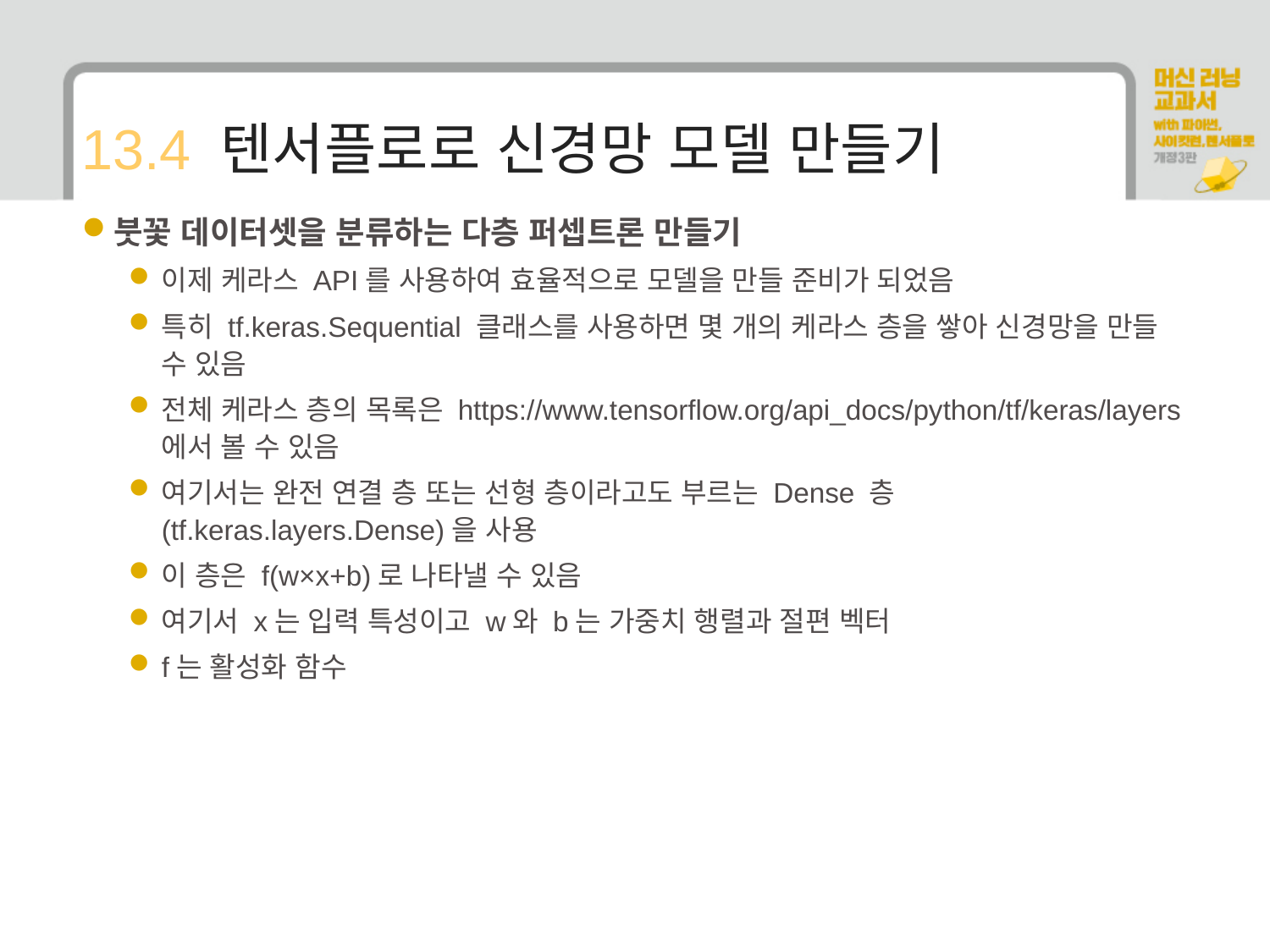

# 13.4 텐서플로로 신경망 모델 만들기
붓꽃 데이터셋을 분류하는 다층 퍼셉트론 만들기
이제 케라스 API를 사용하여 효율적으로 모델을 만들 준비가 되었음
특히 tf.keras.Sequential 클래스를 사용하면 몇 개의 케라스 층을 쌓아 신경망을 만들 수 있음
전체 케라스 층의 목록은 https://www.tensorflow.org/api_docs/python/tf/keras/layers에서 볼 수 있음
여기서는 완전 연결 층 또는 선형 층이라고도 부르는 Dense 층(tf.keras.layers.Dense)을 사용
이 층은 f(w×x+b)로 나타낼 수 있음
여기서 x는 입력 특성이고 w와 b는 가중치 행렬과 절편 벡터
f는 활성화 함수